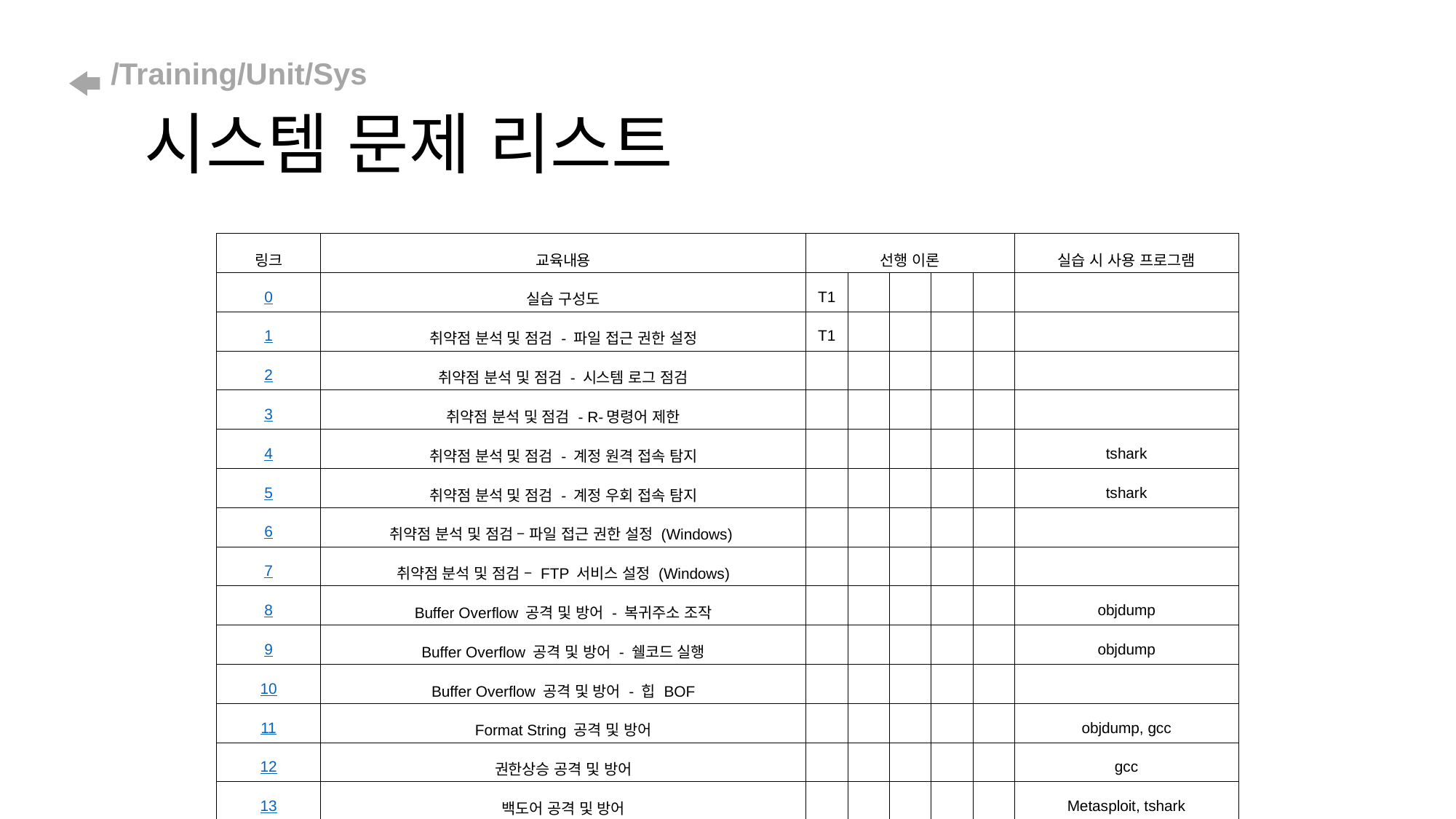

# /Training/Unit/Sys 시스템 문제 리스트

| 링크 | 교육내용 | 선행 이론 |  |  |  |  | 실습 시 사용 프로그램 |
| --- | --- | --- | --- | --- | --- | --- | --- |
| 0 | 실습 구성도 | T1 |  |  |  |  |  |
| 1 | 취약점 분석 및 점검 - 파일 접근 권한 설정 | T1 |  |  |  |  |  |
| 2 | 취약점 분석 및 점검 - 시스템 로그 점검 |  |  |  |  |  |  |
| 3 | 취약점 분석 및 점검 - R-명령어 제한 |  |  |  |  |  |  |
| 4 | 취약점 분석 및 점검 - 계정 원격 접속 탐지 |  |  |  |  |  | tshark |
| 5 | 취약점 분석 및 점검 - 계정 우회 접속 탐지 |  |  |  |  |  | tshark |
| 6 | 취약점 분석 및 점검 – 파일 접근 권한 설정 (Windows) |  |  |  |  |  |  |
| 7 | 취약점 분석 및 점검 – FTP 서비스 설정 (Windows) |  |  |  |  |  |  |
| 8 | Buffer Overflow 공격 및 방어 - 복귀주소 조작 |  |  |  |  |  | objdump |
| 9 | Buffer Overflow 공격 및 방어 - 쉘코드 실행 |  |  |  |  |  | objdump |
| 10 | Buffer Overflow 공격 및 방어 - 힙 BOF |  |  |  |  |  |  |
| 11 | Format String 공격 및 방어 |  |  |  |  |  | objdump, gcc |
| 12 | 권한상승 공격 및 방어 |  |  |  |  |  | gcc |
| 13 | 백도어 공격 및 방어 |  |  |  |  |  | Metasploit, tshark |
| 14 | 비인가 접근 공격 및 방어 |  |  |  |  |  | Hydra |